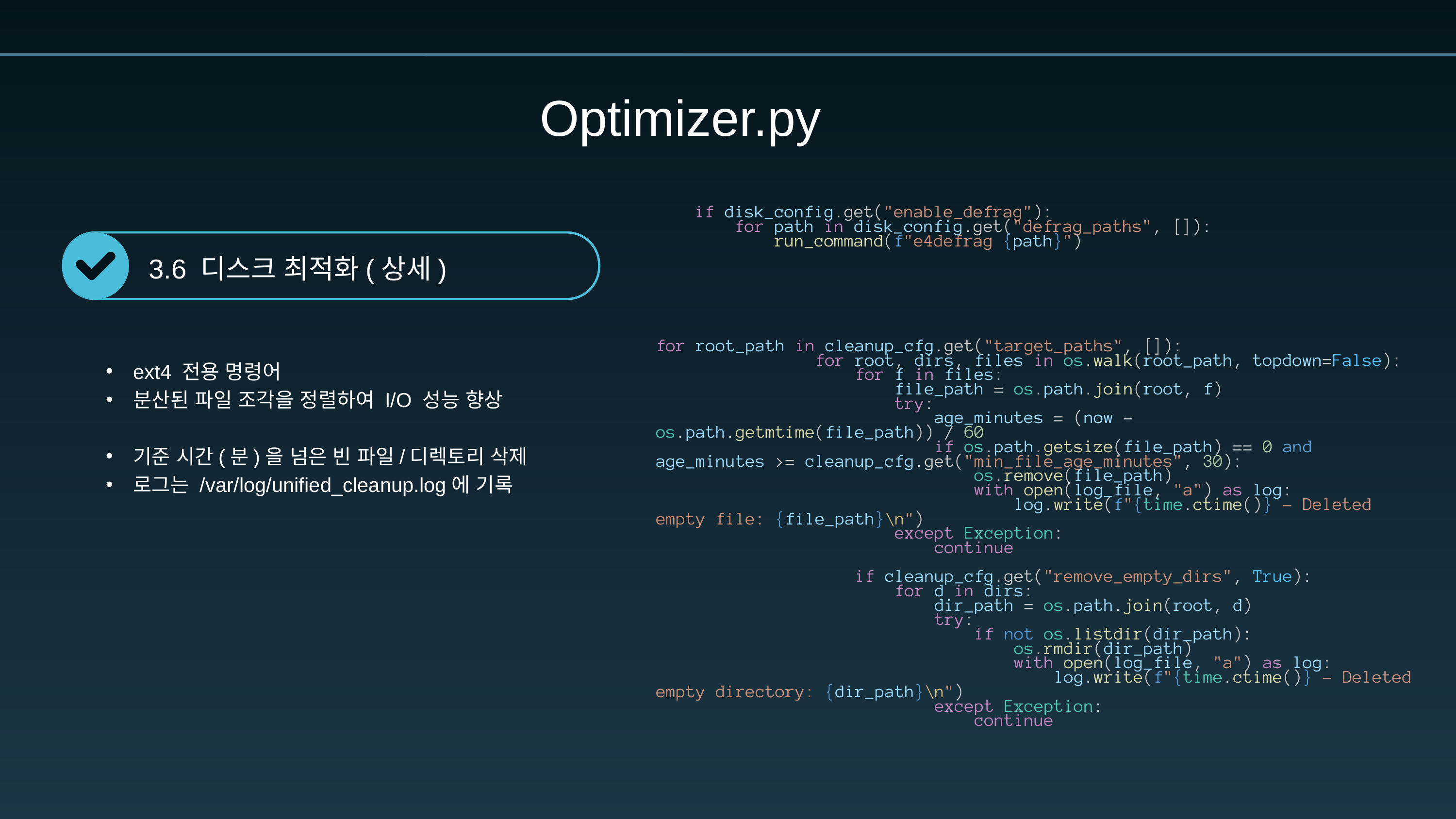

Optimizer.py
        if disk_config.get("enable_defrag"):
            for path in disk_config.get("defrag_paths", []):
                run_command(f"e4defrag {path}")

3.6 디스크 최적화(상세)
for root_path in cleanup_cfg.get("target_paths", []):
                for root, dirs, files in os.walk(root_path, topdown=False):
                    for f in files:
                        file_path = os.path.join(root, f)
                        try:
                            age_minutes = (now - os.path.getmtime(file_path)) / 60
                            if os.path.getsize(file_path) == 0 and age_minutes >= cleanup_cfg.get("min_file_age_minutes", 30):
                                os.remove(file_path)
                                with open(log_file, "a") as log:
                                    log.write(f"{time.ctime()} - Deleted empty file: {file_path}\n")
                        except Exception:
                            continue
                    if cleanup_cfg.get("remove_empty_dirs", True):
                        for d in dirs:
                            dir_path = os.path.join(root, d)
                            try:
                                if not os.listdir(dir_path):
                                    os.rmdir(dir_path)
                                    with open(log_file, "a") as log:
                                        log.write(f"{time.ctime()} - Deleted empty directory: {dir_path}\n")
                            except Exception:
                                continue
ext4 전용 명령어
분산된 파일 조각을 정렬하여 I/O 성능 향상

기준 시간(분)을 넘은 빈 파일/디렉토리 삭제
로그는 /var/log/unified_cleanup.log에 기록